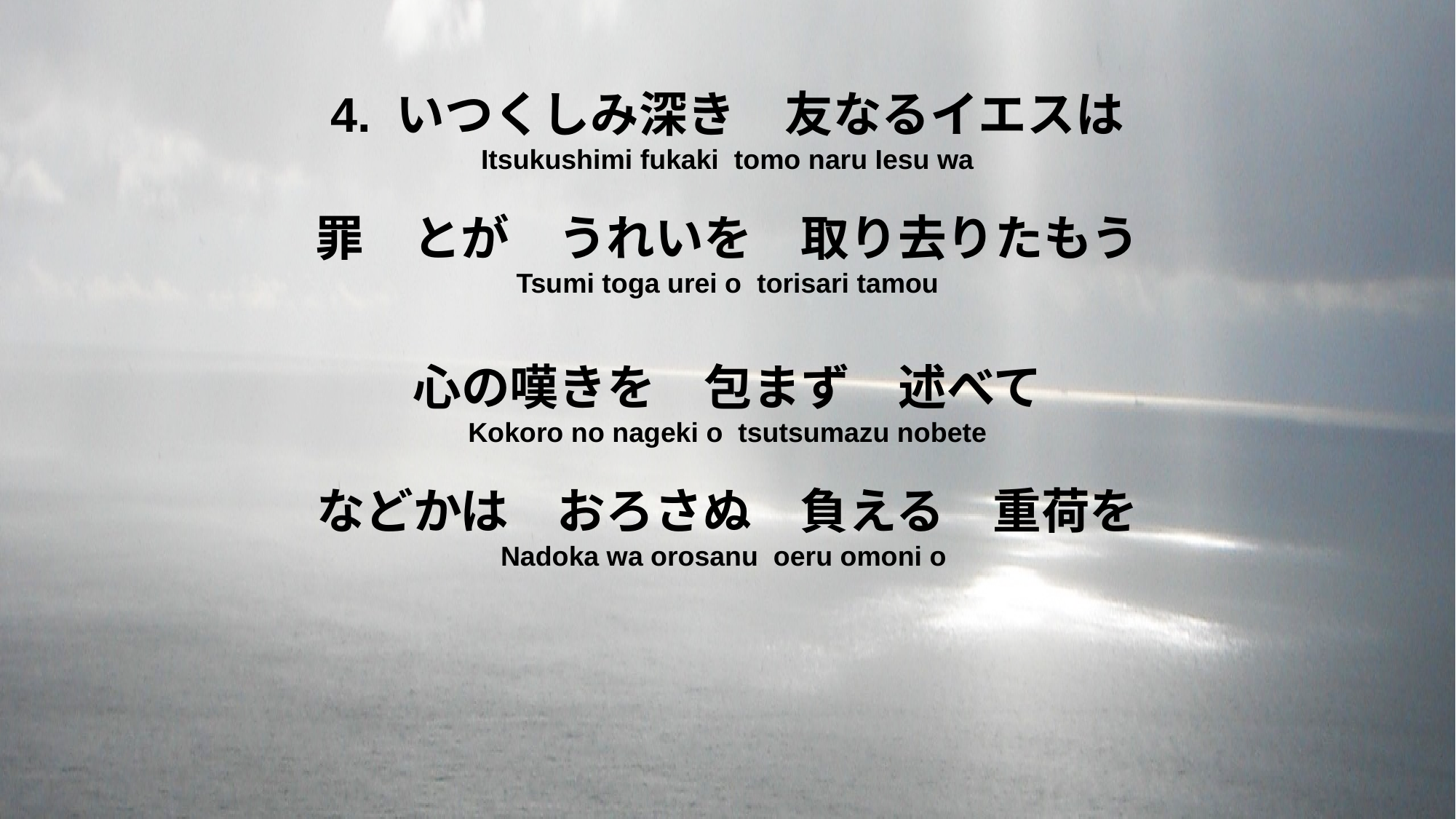

4. いつくしみ深き　友なるイエスは
Itsukushimi fukaki  tomo naru Iesu wa
罪　とが　うれいを　取り去りたもう
Tsumi toga urei o  torisari tamou
心の嘆きを　包まず　述べて
Kokoro no nageki o  tsutsumazu nobete
などかは　おろさぬ　負える　重荷を
Nadoka wa orosanu  oeru omoni o